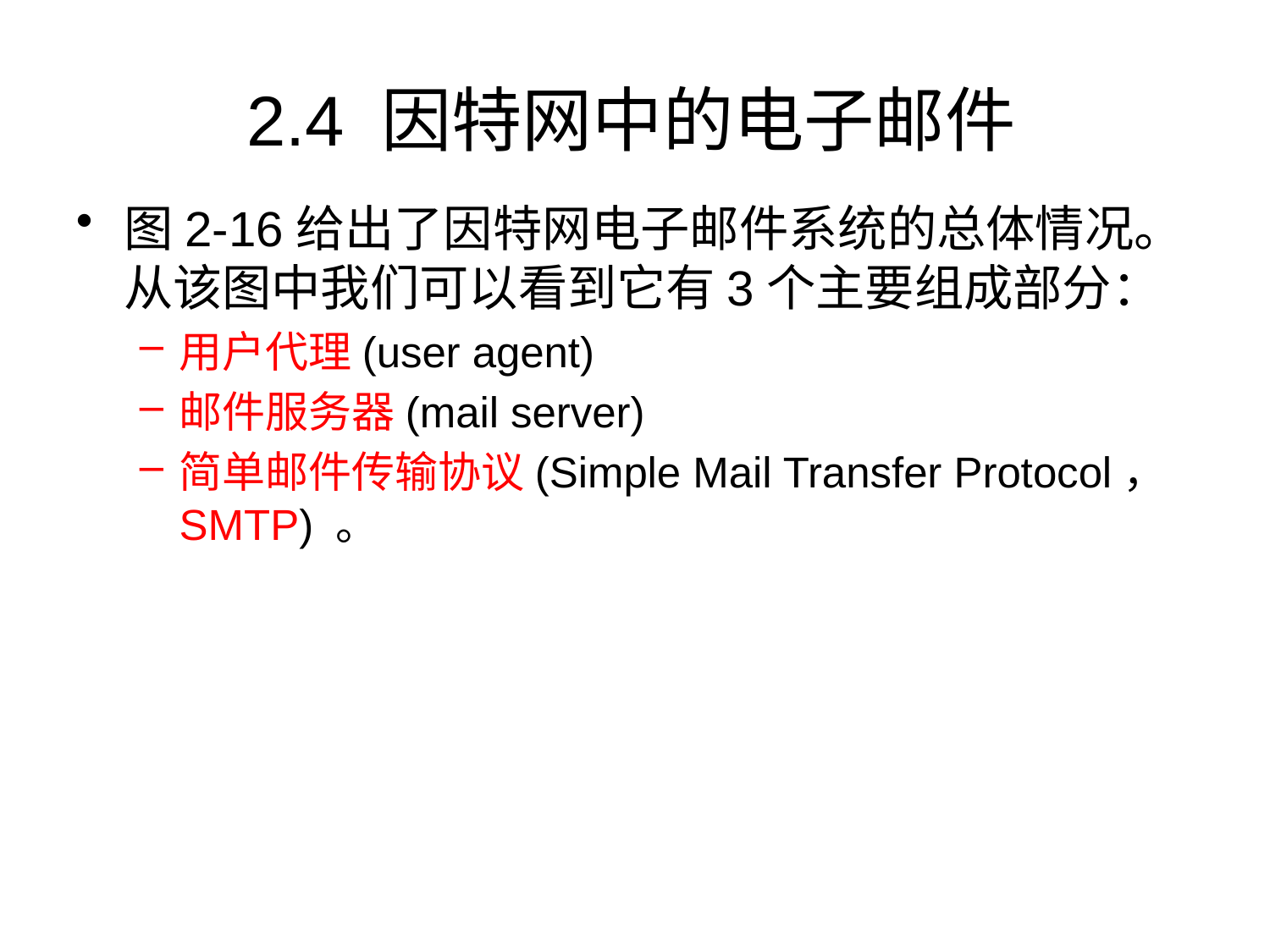

# 2.4 因特网中的电子邮件
图2-16给出了因特网电子邮件系统的总体情况。从该图中我们可以看到它有3个主要组成部分：
用户代理(user agent)
邮件服务器(mail server)
简单邮件传输协议(Simple Mail Transfer Protocol， SMTP) 。